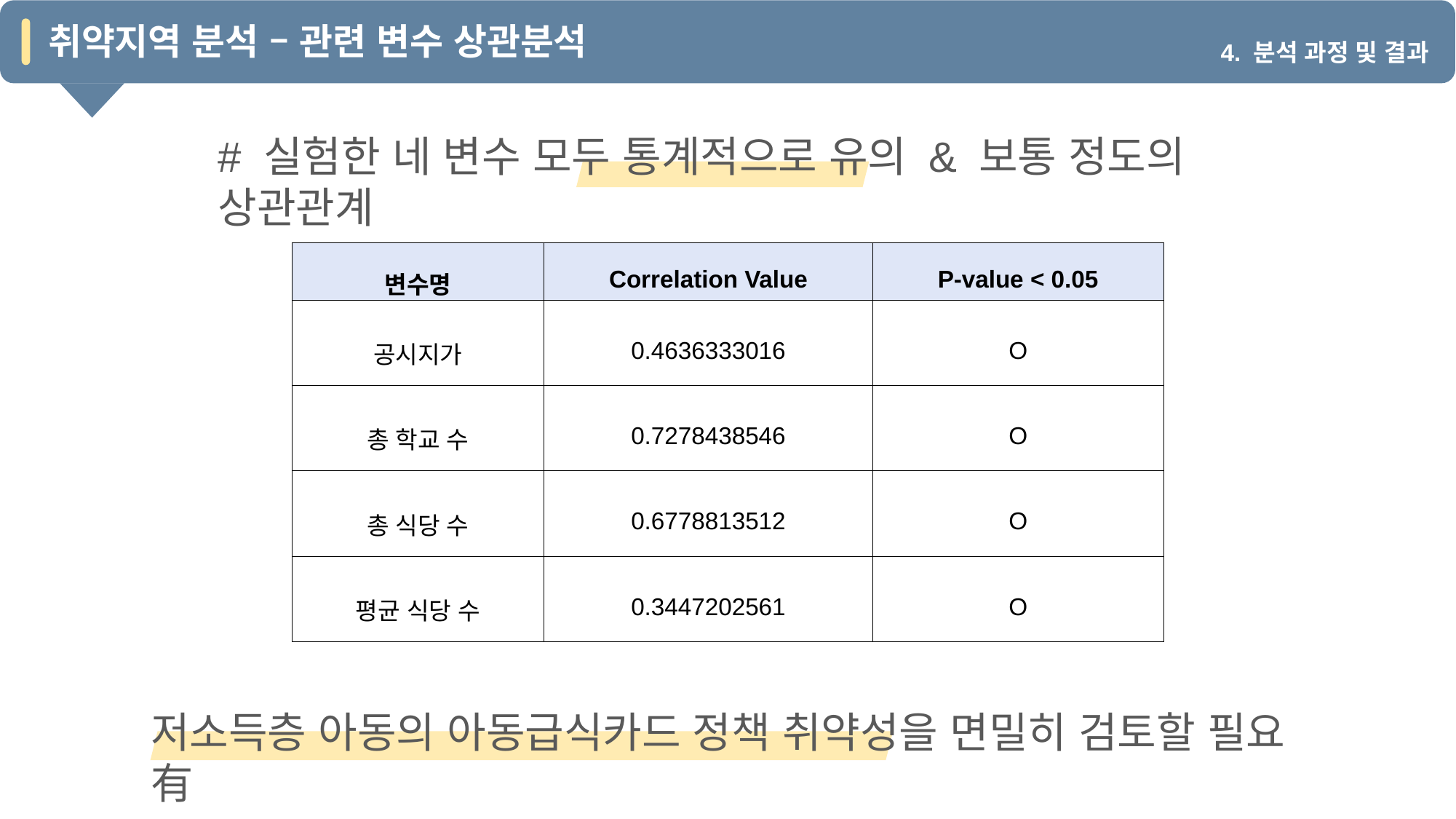

취약지역 분석 – 관련 변수 상관분석

4. 분석 과정 및 결과

# 실험한 네 변수 모두 통계적으로 유의 & 보통 정도의 상관관계

| 변수명 | Correlation Value | P-value < 0.05 |
| --- | --- | --- |
| 공시지가 | 0.4636333016 | O |
| 총 학교 수 | 0.7278438546 | O |
| 총 식당 수 | 0.6778813512 | O |
| 평균 식당 수 | 0.3447202561 | O |
저소득층 아동의 아동급식카드 정책 취약성을 면밀히 검토할 필요 有